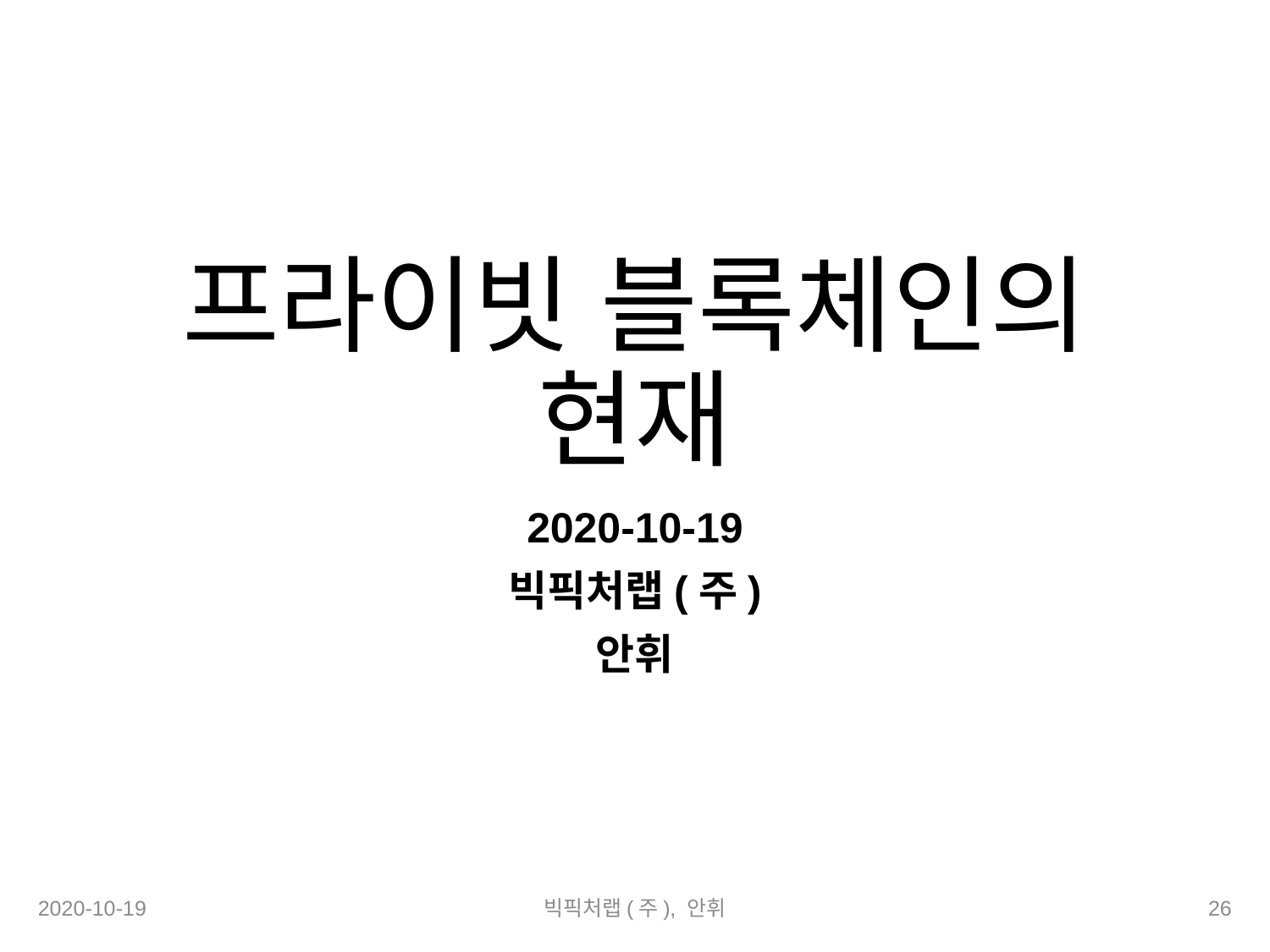

# 프라이빗 블록체인의 현재
2020-10-19
빅픽처랩(주)
안휘
26
2020-10-19
빅픽처랩(주), 안휘